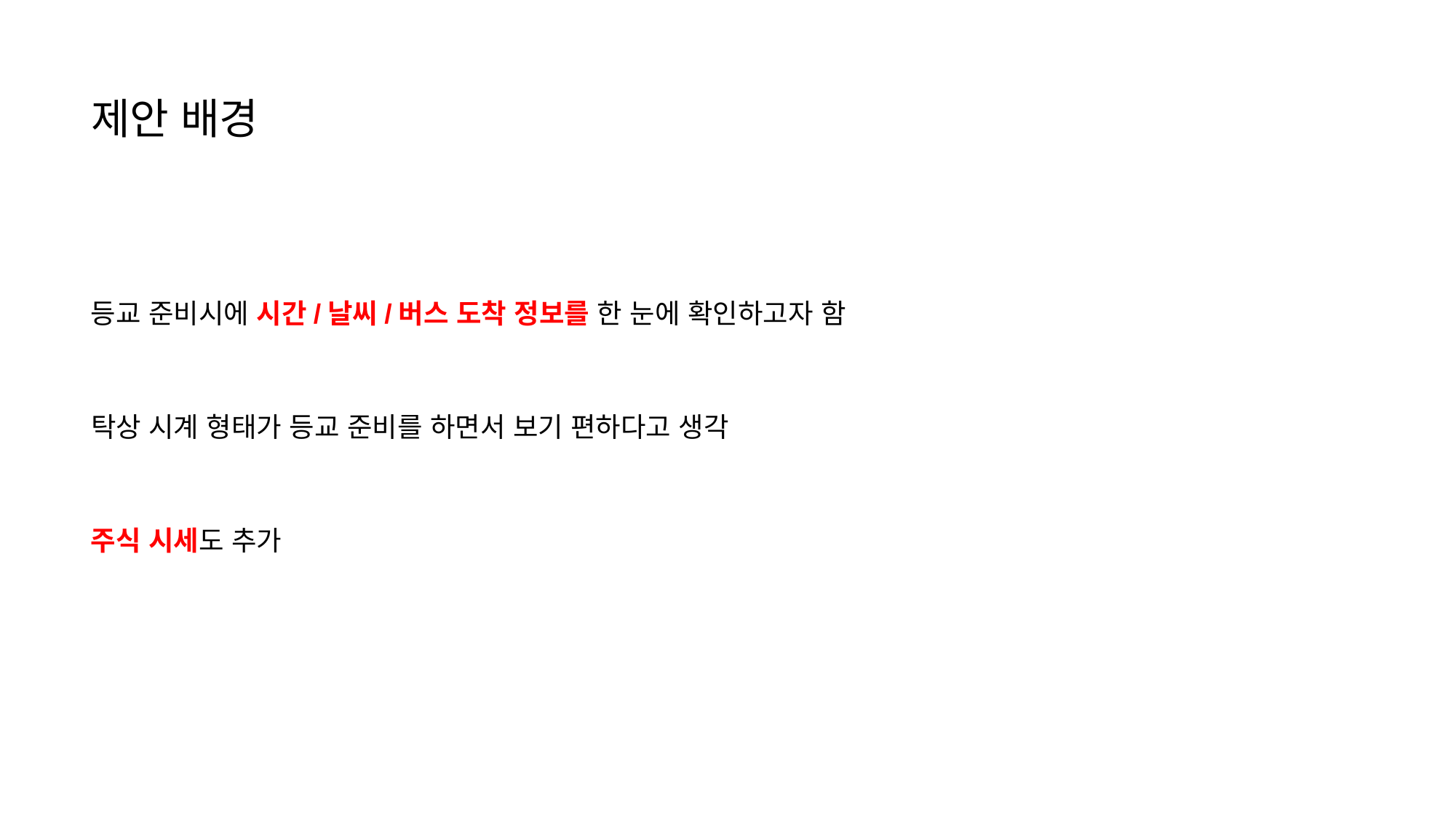

제안 배경
등교 준비시에 시간/날씨/버스 도착 정보를 한 눈에 확인하고자 함
탁상 시계 형태가 등교 준비를 하면서 보기 편하다고 생각
주식 시세도 추가